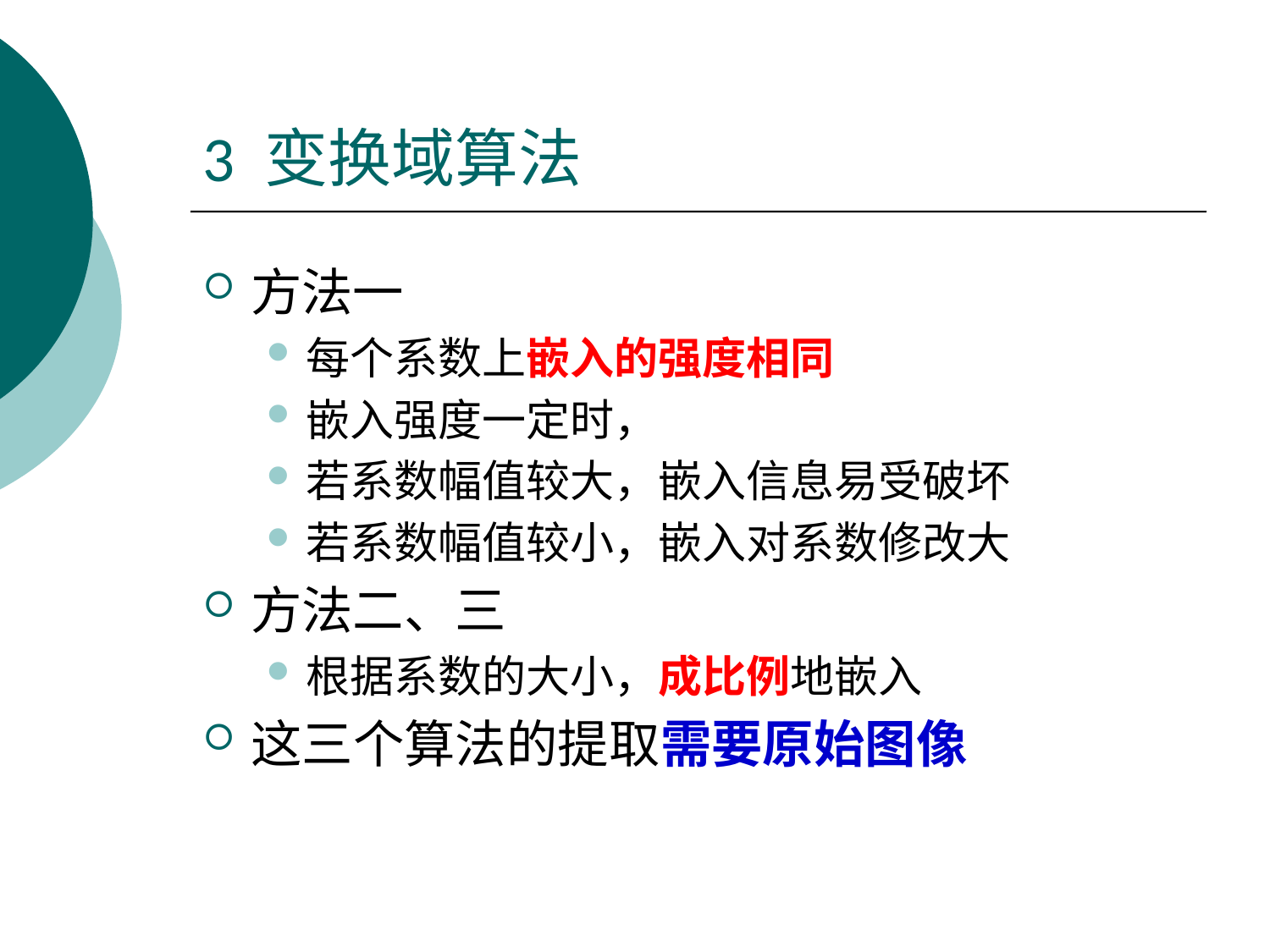

# 3 变换域算法
方法一
每个系数上嵌入的强度相同
嵌入强度一定时，
若系数幅值较大，嵌入信息易受破坏
若系数幅值较小，嵌入对系数修改大
方法二、三
根据系数的大小，成比例地嵌入
这三个算法的提取需要原始图像